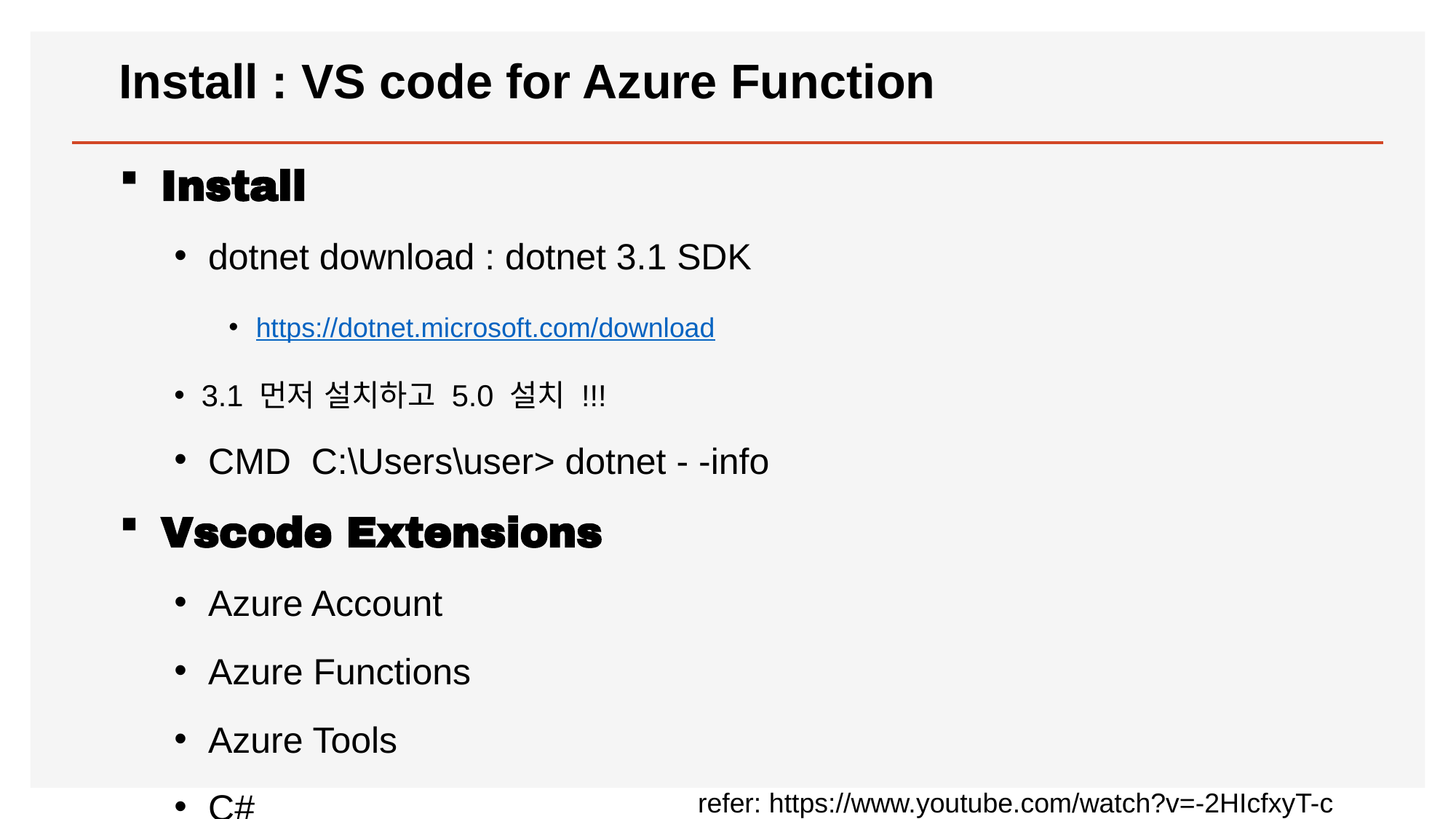

# Install : VS code for Azure Function
Install
dotnet download : dotnet 3.1 SDK
https://dotnet.microsoft.com/download
3.1 먼저 설치하고 5.0 설치 !!!
CMD  C:\Users\user> dotnet - -info
Vscode Extensions
Azure Account
Azure Functions
Azure Tools
C#
refer: https://www.youtube.com/watch?v=-2HIcfxyT-c